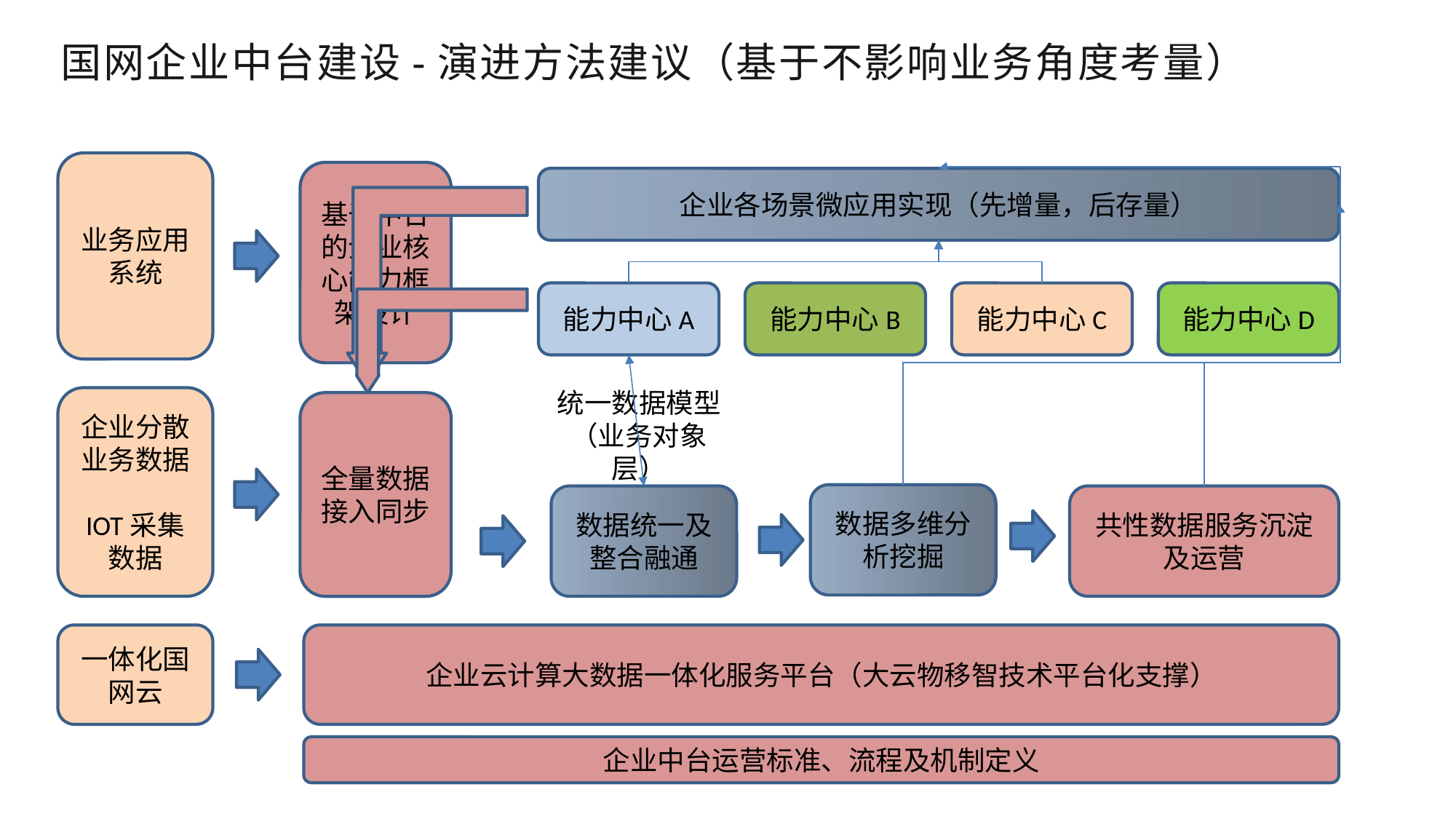

国网企业中台建设-演进方法建议（基于不影响业务角度考量）
业务应用系统
基于中台的企业核心能力框架设计
企业各场景微应用实现（先增量，后存量）

能力中心A
能力中心B
能力中心C
能力中心D

统一数据模型（业务对象层）
企业分散业务数据

IOT采集数据
全量数据接入同步

数据多维分析挖掘
数据统一及整合融通
共性数据服务沉淀及运营

一体化国网云
企业云计算大数据一体化服务平台（大云物移智技术平台化支撑）

企业中台运营标准、流程及机制定义